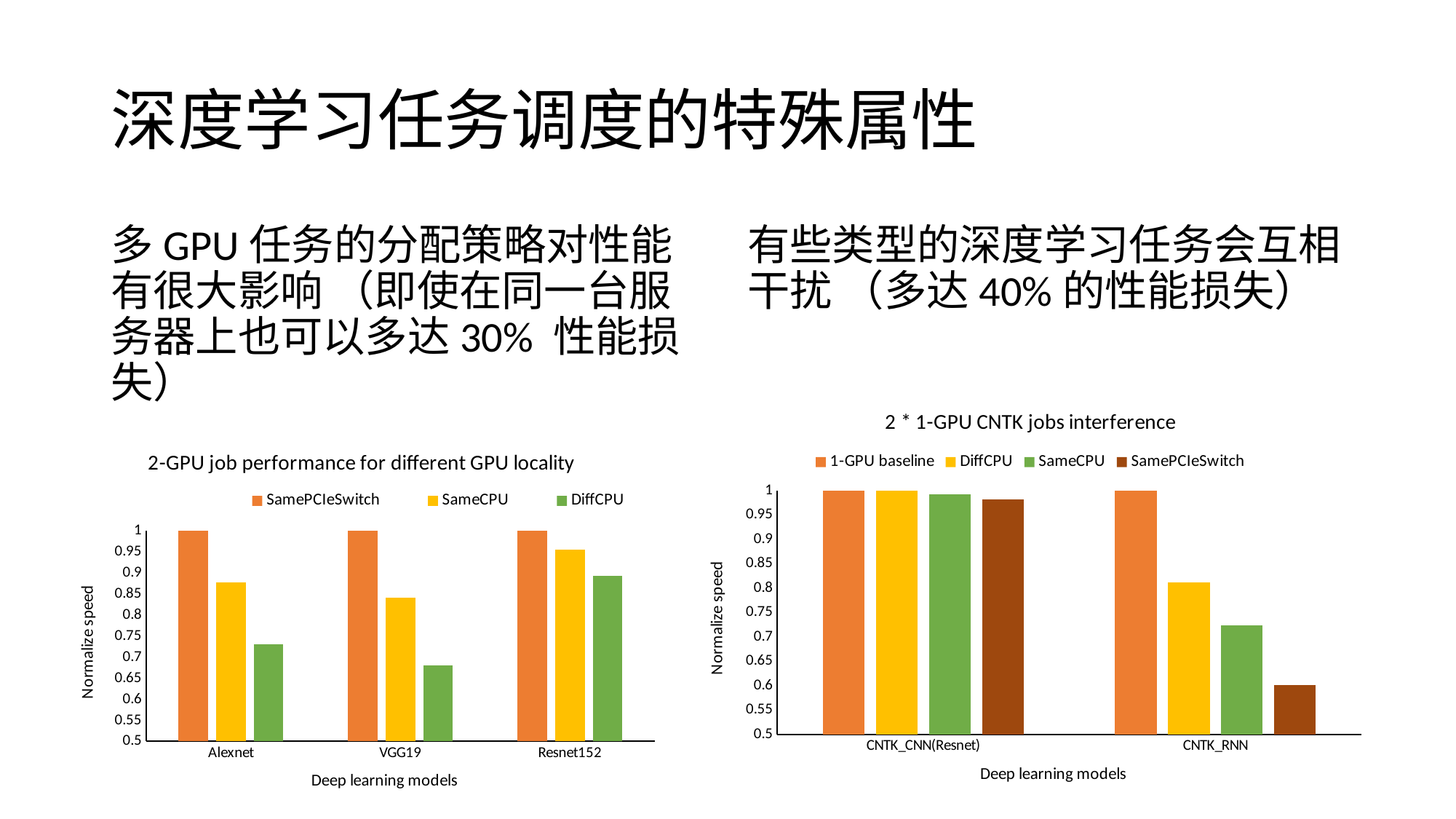

# 深度学习任务调度的特殊属性
多GPU任务的分配策略对性能有很大影响 （即使在同一台服务器上也可以多达30% 性能损失）
有些类型的深度学习任务会互相干扰 （多达40%的性能损失）

### Chart: 2 * 1-GPU CNTK jobs interference

| Category | 1-GPU baseline | DiffCPU | SameCPU | SamePCIeSwitch |
|---|---|---|---|---|
| CNTK_CNN(Resnet) | 1.0 | 0.9991980753809141 | 0.9927156840427953 | 0.9820966107420335 |
| CNTK_RNN | 1.0 | 0.812 | 0.723 | 0.601 |

### Chart: 2-GPU job performance for different GPU locality

| Category | SamePCIeSwitch | SameCPU | DiffCPU |
|---|---|---|---|
| Alexnet | 1.0 | 0.878 | 0.731 |
| VGG19 | 1.0 | 0.842 | 0.681 |
| Resnet152 | 1.0 | 0.955 | 0.894 |
49